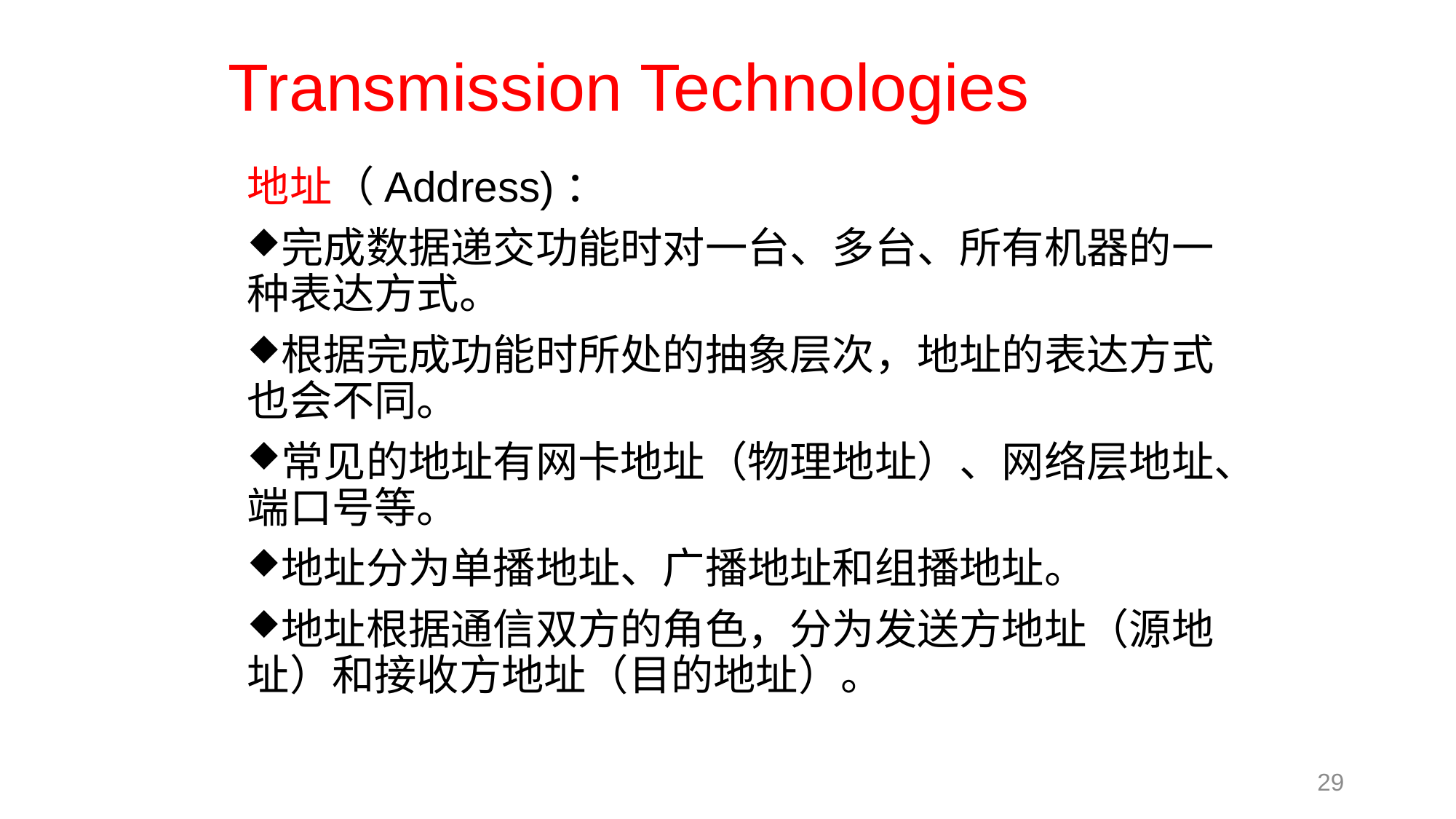

# Transmission Technologies
地址（Address)：
完成数据递交功能时对一台、多台、所有机器的一种表达方式。
根据完成功能时所处的抽象层次，地址的表达方式也会不同。
常见的地址有网卡地址（物理地址）、网络层地址、端口号等。
地址分为单播地址、广播地址和组播地址。
地址根据通信双方的角色，分为发送方地址（源地址）和接收方地址（目的地址）。

29